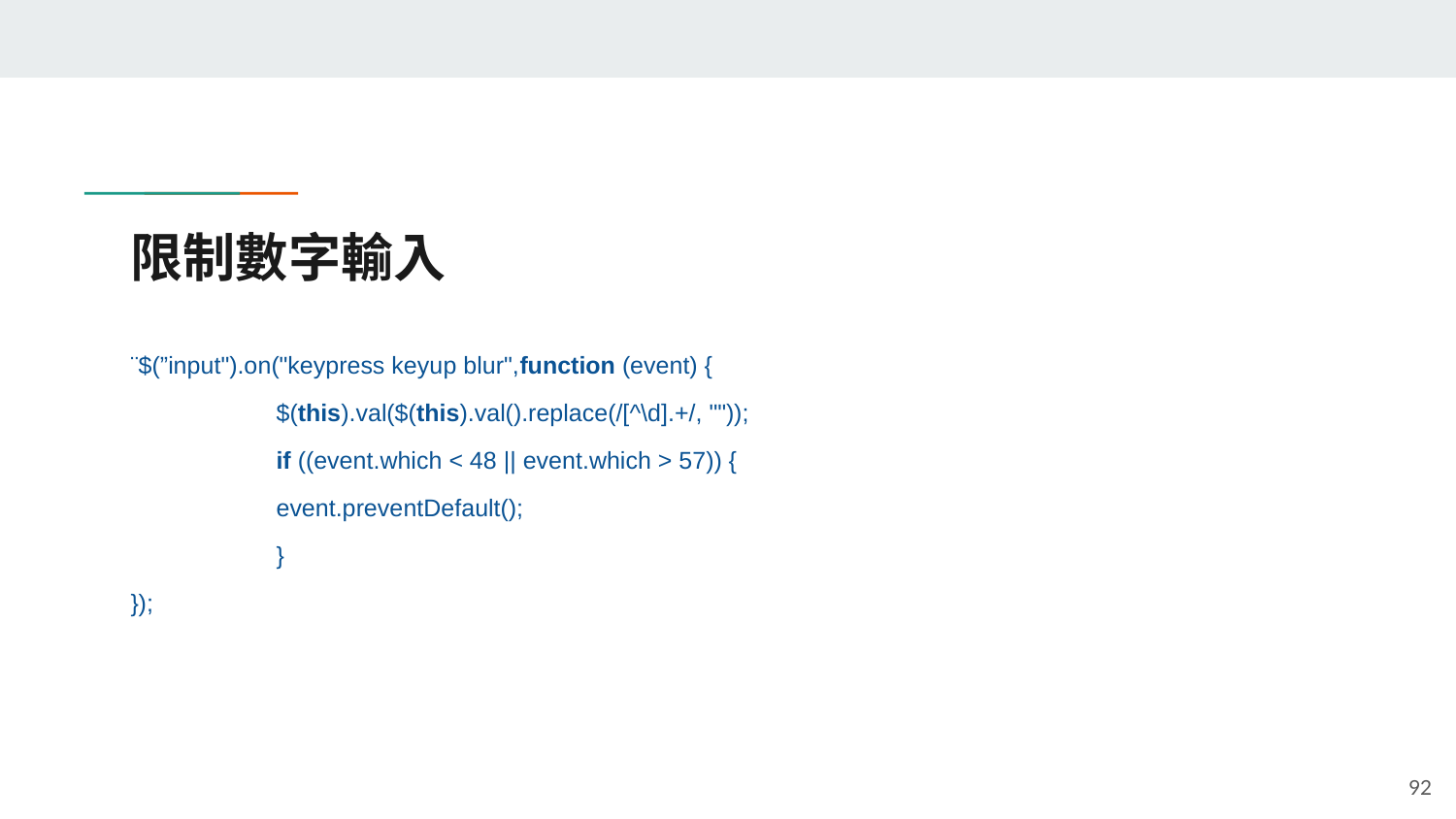

# 限制數字輸入
¨$(”input").on("keypress keyup blur",function (event) {
	$(this).val($(this).val().replace(/[^\d].+/, ""));
	if ((event.which < 48 || event.which > 57)) {
    	event.preventDefault();
	}
});

92